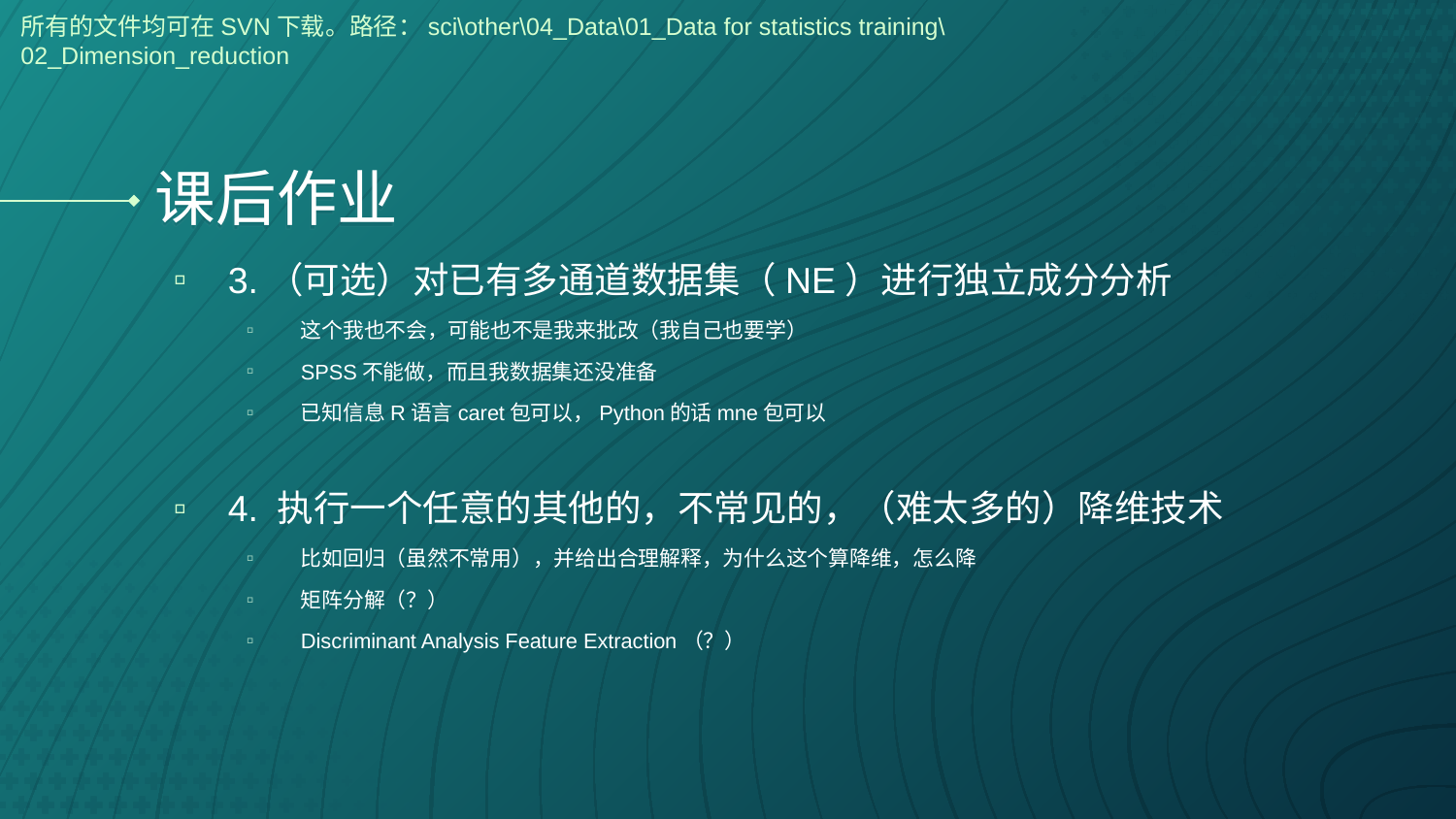

所有的文件均可在SVN下载。路径：sci\other\04_Data\01_Data for statistics training\ 02_Dimension_reduction

# 课后作业
3.（可选）对已有多通道数据集（NE）进行独立成分分析
这个我也不会，可能也不是我来批改（我自己也要学）
SPSS不能做，而且我数据集还没准备
已知信息R语言caret包可以，Python的话mne包可以

4. 执行一个任意的其他的，不常见的，（难太多的）降维技术
比如回归（虽然不常用），并给出合理解释，为什么这个算降维，怎么降
矩阵分解（？）
Discriminant Analysis Feature Extraction（？）